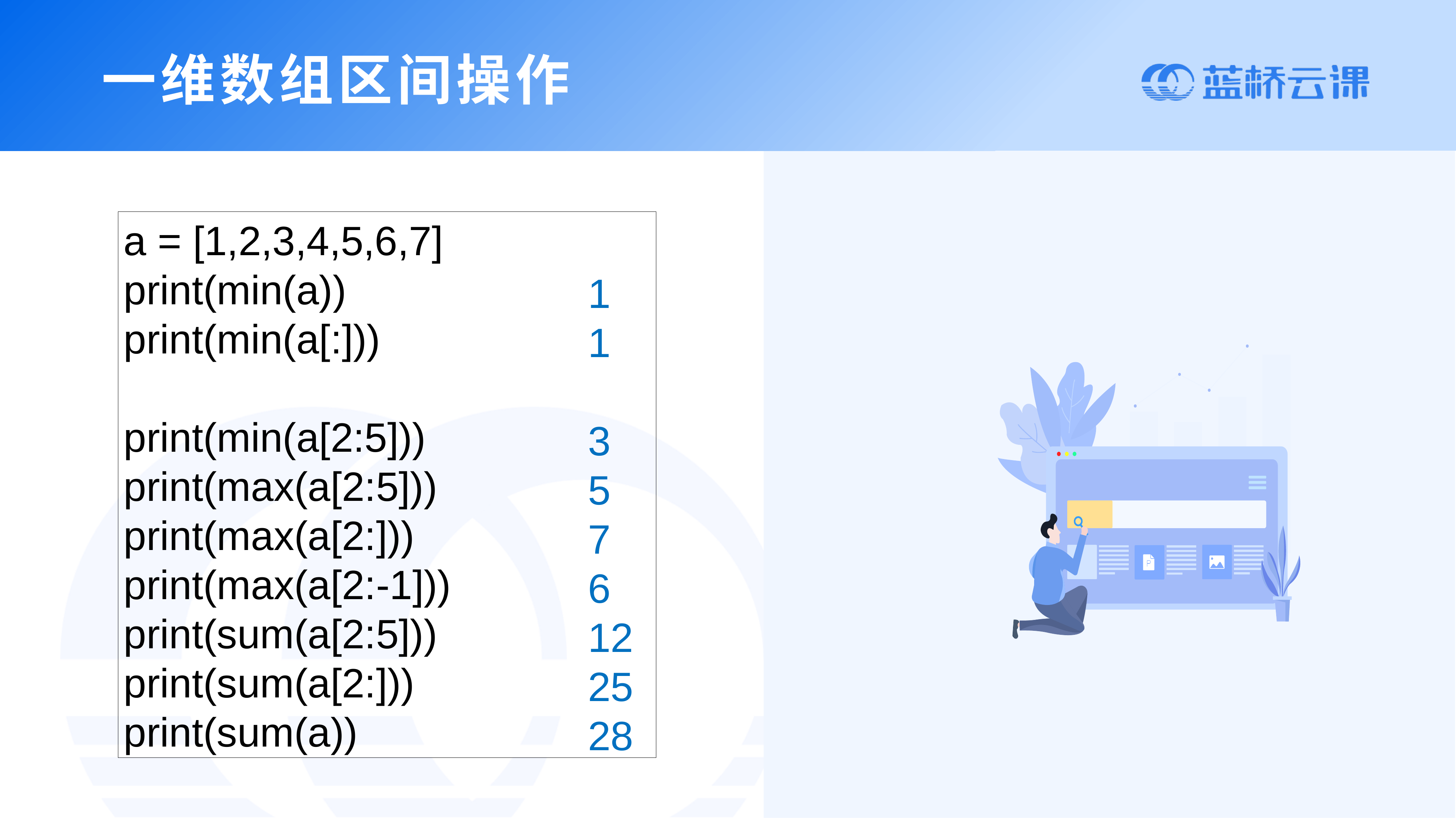

一维数组区间操作
a = [1,2,3,4,5,6,7]
print(min(a))
print(min(a[:]))

print(min(a[2:5]))
print(max(a[2:5]))
print(max(a[2:]))
print(max(a[2:-1]))
print(sum(a[2:5]))
print(sum(a[2:]))
print(sum(a))
1
1

3
5
7
6
12
25
28